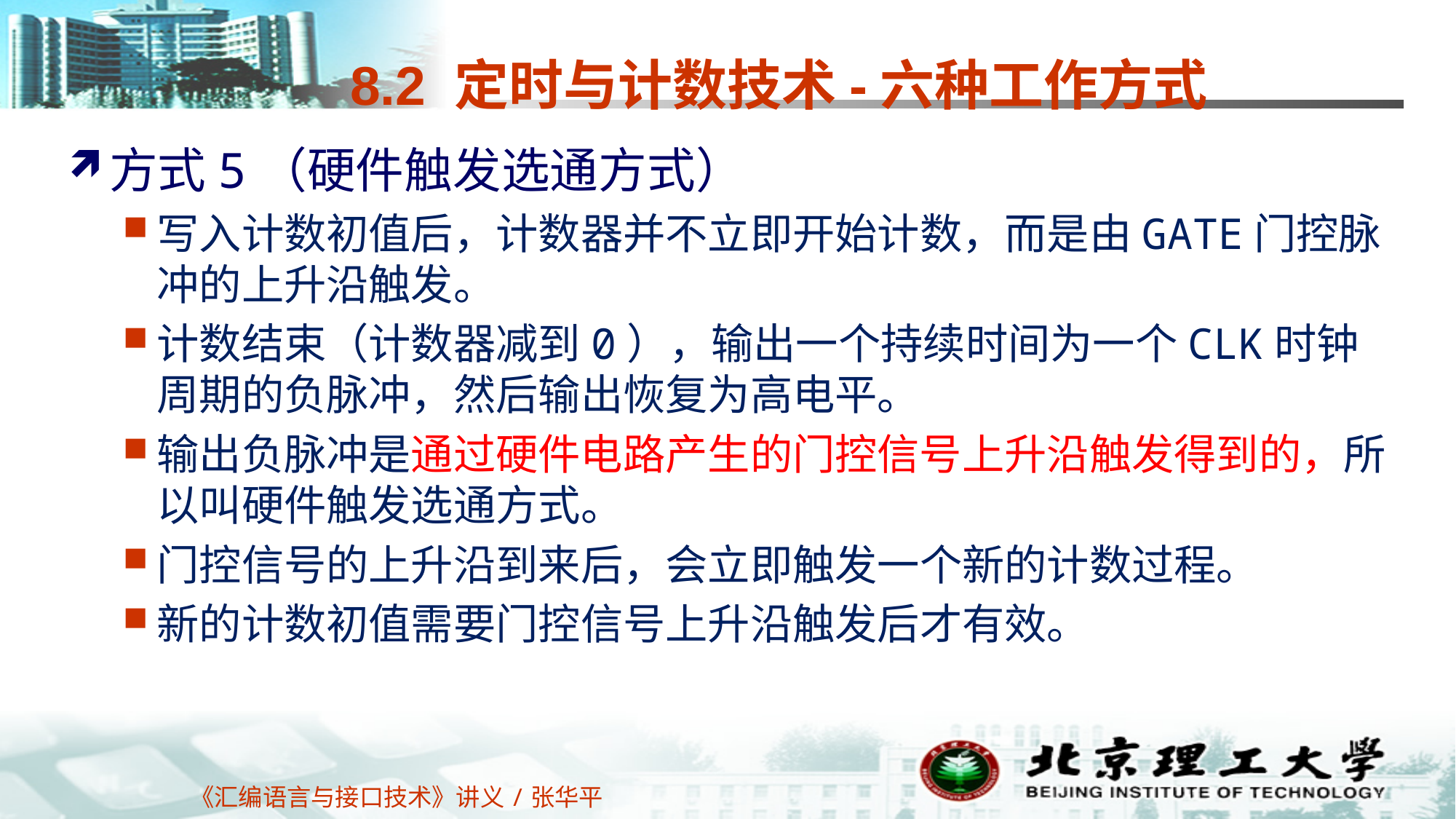

# 8.2 定时与计数技术-六种工作方式
方式5（硬件触发选通方式）
写入计数初值后，计数器并不立即开始计数，而是由GATE门控脉冲的上升沿触发。
计数结束（计数器减到0），输出一个持续时间为一个CLK时钟周期的负脉冲，然后输出恢复为高电平。
输出负脉冲是通过硬件电路产生的门控信号上升沿触发得到的，所以叫硬件触发选通方式。
门控信号的上升沿到来后，会立即触发一个新的计数过程。
新的计数初值需要门控信号上升沿触发后才有效。